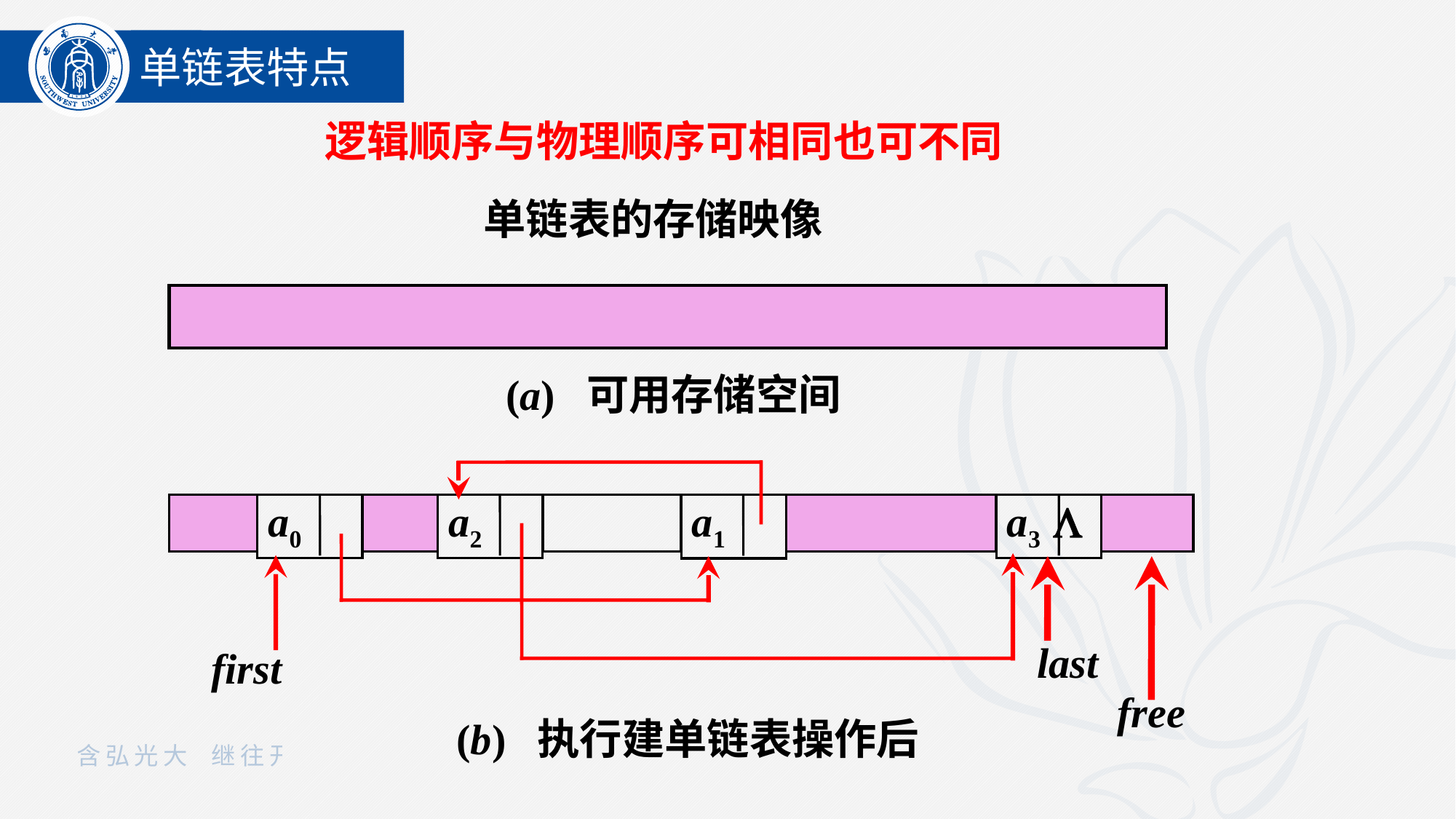

单链表特点
逻辑顺序与物理顺序可相同也可不同
单链表的存储映像

(a)  可用存储空间

 a0

 a2

 a3  Λ

 a1

first

last
free
(b)  执行建单链表操作后